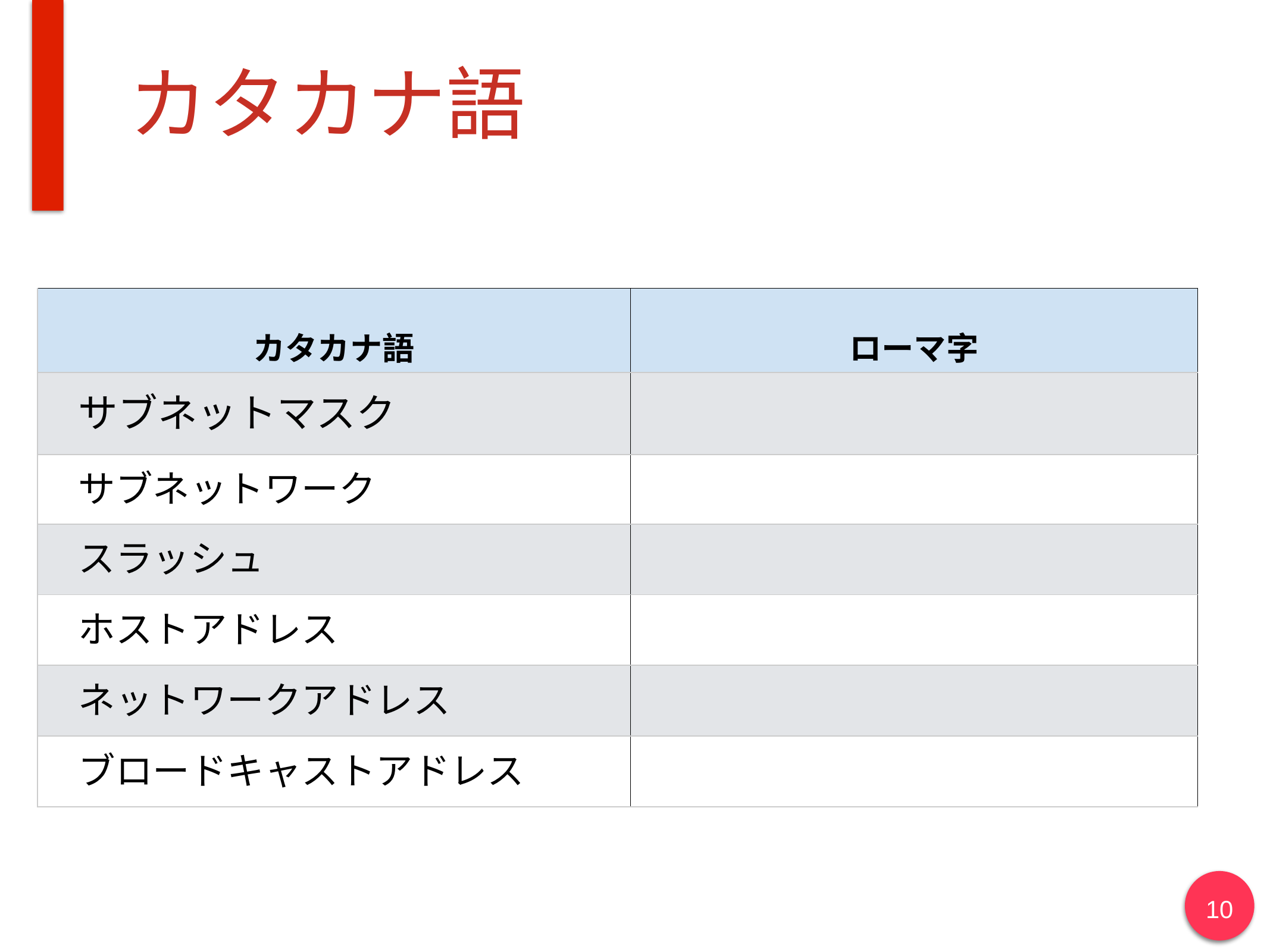

# カタカナ語
| カタカナ語 | ローマ字 |
| --- | --- |
| サブネットマスク |  |
| サブネットワーク |  |
| スラッシュ |  |
| ホストアドレス |  |
| ネットワークアドレス |  |
| ブロードキャストアドレス |  |
10